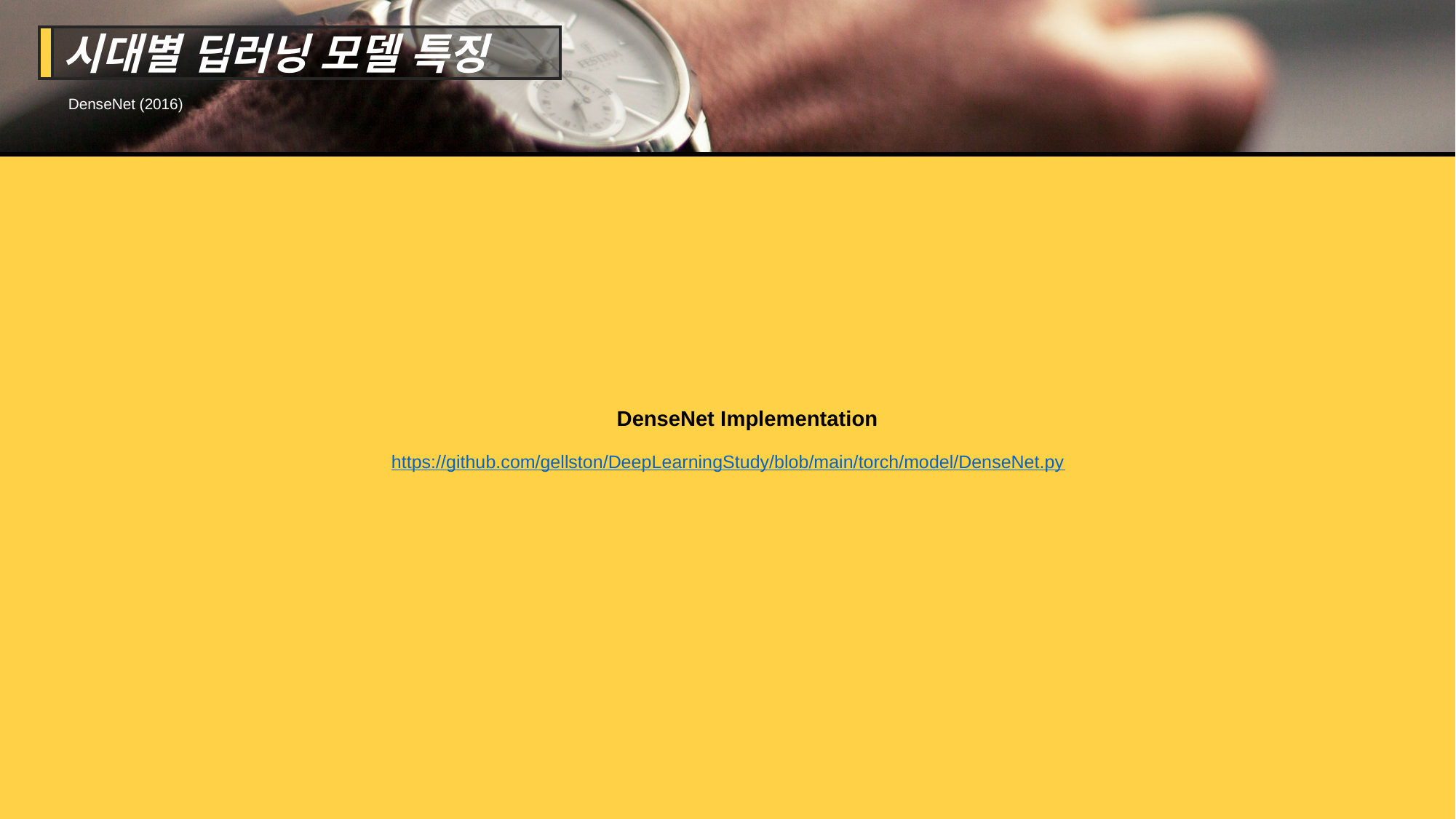

시대별 딥러닝 모델 특징
DenseNet (2016)
DenseNet Implementation
https://github.com/gellston/DeepLearningStudy/blob/main/torch/model/DenseNet.py